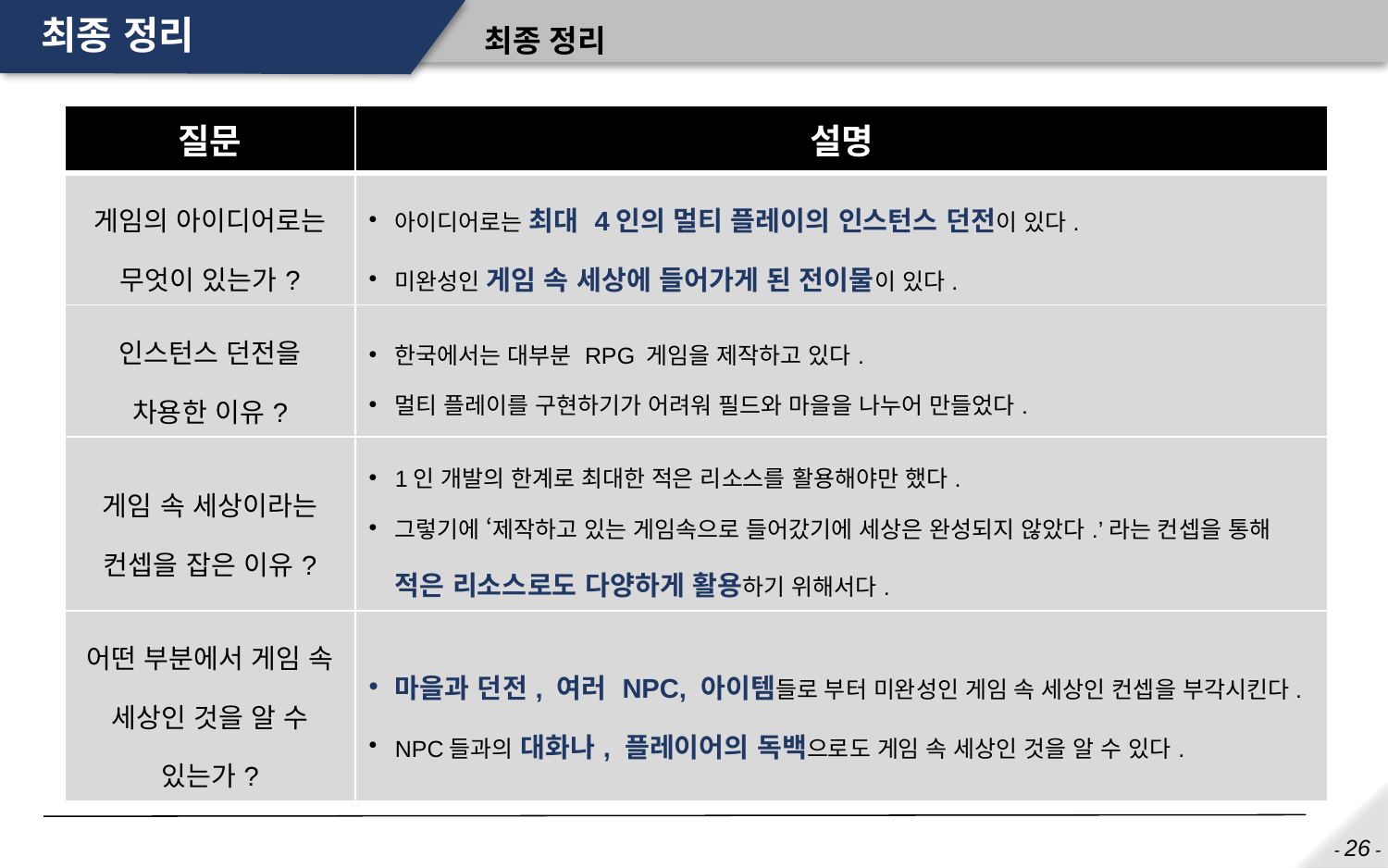

# 최종 정리
최종 정리
| 질문 | 설명 |
| --- | --- |
| 게임의 아이디어로는 무엇이 있는가? | 아이디어로는 최대 4인의 멀티 플레이의 인스턴스 던전이 있다. 미완성인 게임 속 세상에 들어가게 된 전이물이 있다. |
| 인스턴스 던전을 차용한 이유? | 한국에서는 대부분 RPG 게임을 제작하고 있다. 멀티 플레이를 구현하기가 어려워 필드와 마을을 나누어 만들었다. |
| 게임 속 세상이라는 컨셉을 잡은 이유? | 1인 개발의 한계로 최대한 적은 리소스를 활용해야만 했다. 그렇기에 ‘제작하고 있는 게임속으로 들어갔기에 세상은 완성되지 않았다.’라는 컨셉을 통해 적은 리소스로도 다양하게 활용하기 위해서다. |
| 어떤 부분에서 게임 속 세상인 것을 알 수 있는가? | 마을과 던전, 여러 NPC, 아이템들로 부터 미완성인 게임 속 세상인 컨셉을 부각시킨다. NPC들과의 대화나, 플레이어의 독백으로도 게임 속 세상인 것을 알 수 있다. |